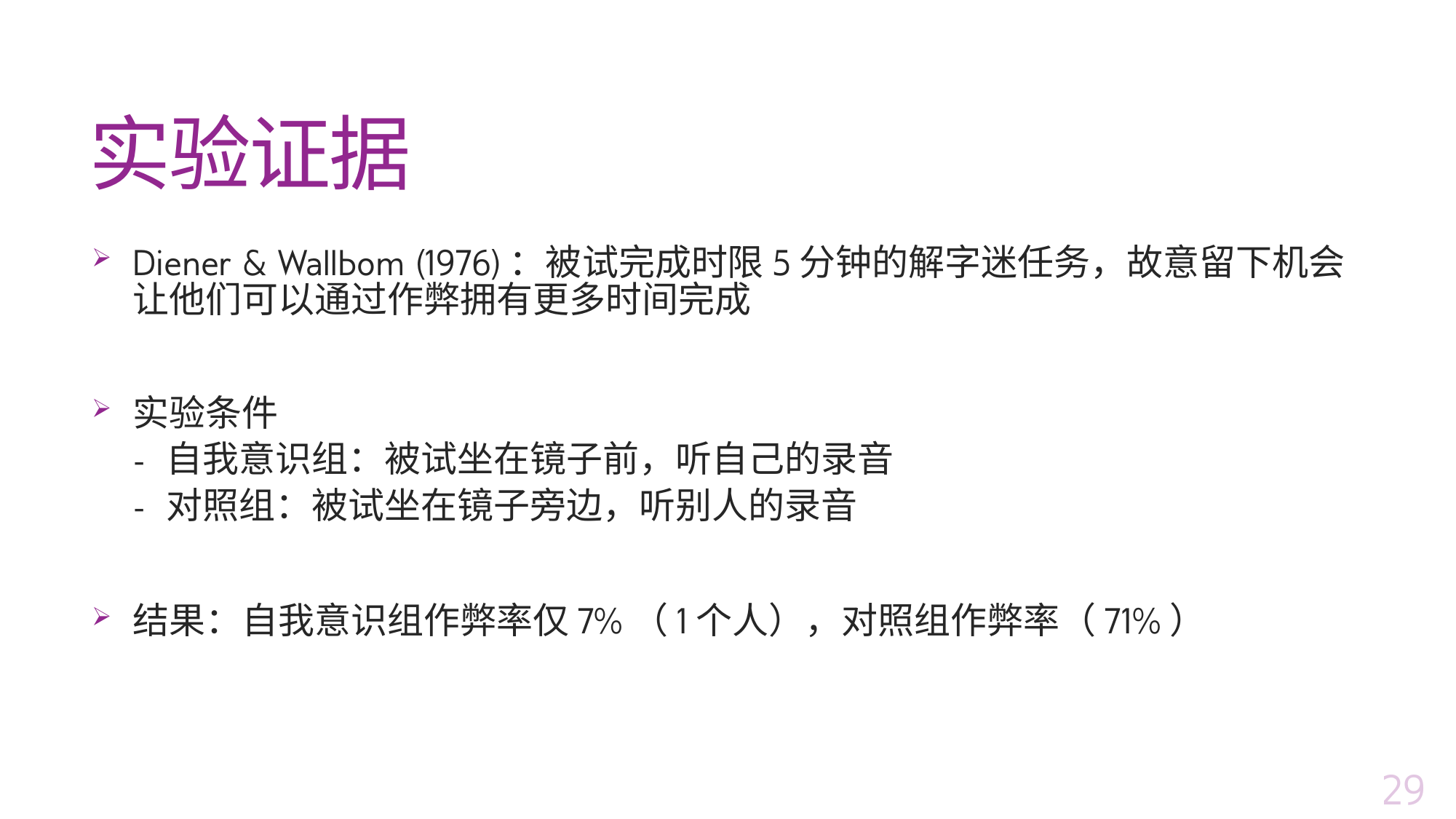

# 实验证据
Diener & Wallbom (1976)：被试完成时限5分钟的解字迷任务，故意留下机会让他们可以通过作弊拥有更多时间完成

实验条件
- 自我意识组：被试坐在镜子前，听自己的录音
- 对照组：被试坐在镜子旁边，听别人的录音

结果：自我意识组作弊率仅7%（1个人），对照组作弊率（71%）
29